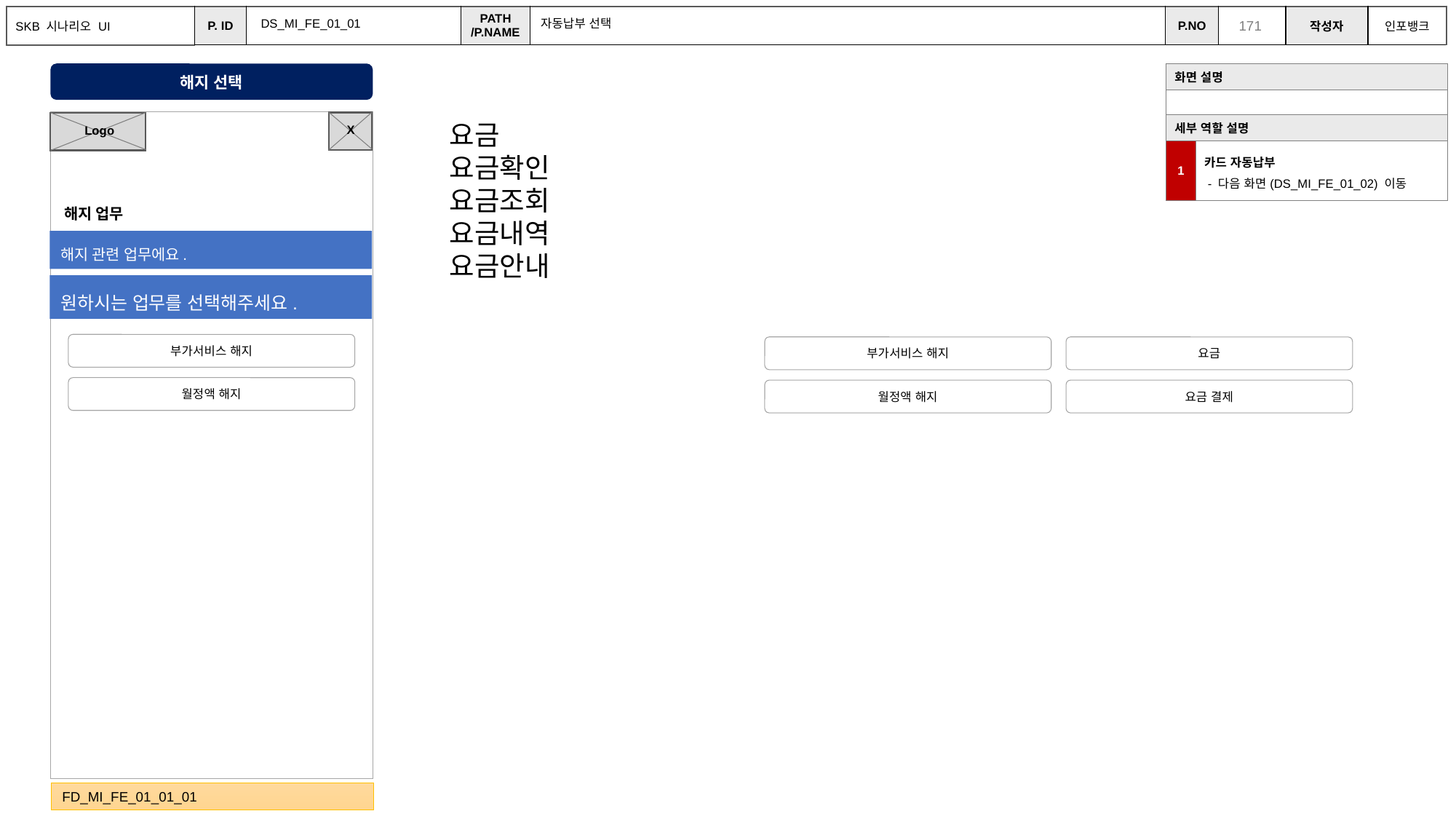

DS_MI_FE_01_01
자동납부 선택
해지 선택
| 화면 설명 |  |
| --- | --- |
|  |  |
| 세부 역할 설명 |  |
| 1 | 카드 자동납부 - 다음 화면(DS\_MI\_FE\_01\_02) 이동 |

X
요금
요금확인
요금조회
요금내역
요금안내

Logo
해지 업무
해지 관련 업무에요.
원하시는 업무를 선택해주세요.

부가서비스 해지

부가서비스 해지

요금

월정액 해지

월정액 해지

요금 결제
FD_MI_FE_01_01_01